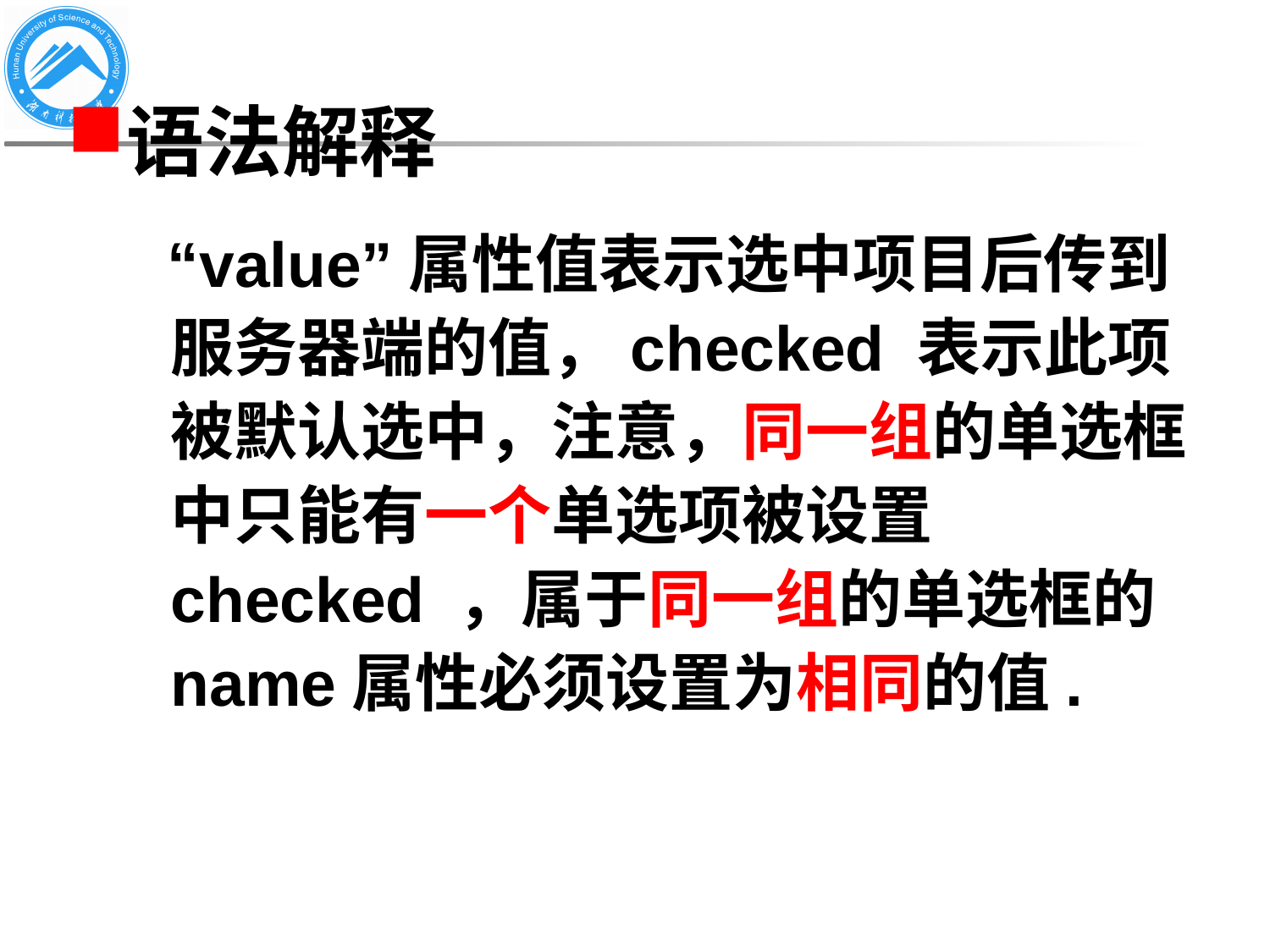

#
语法解释
  “value”属性值表示选中项目后传到服务器端的值，checked 表示此项被默认选中，注意，同一组的单选框中只能有一个单选项被设置checked ，属于同一组的单选框的name属性必须设置为相同的值.